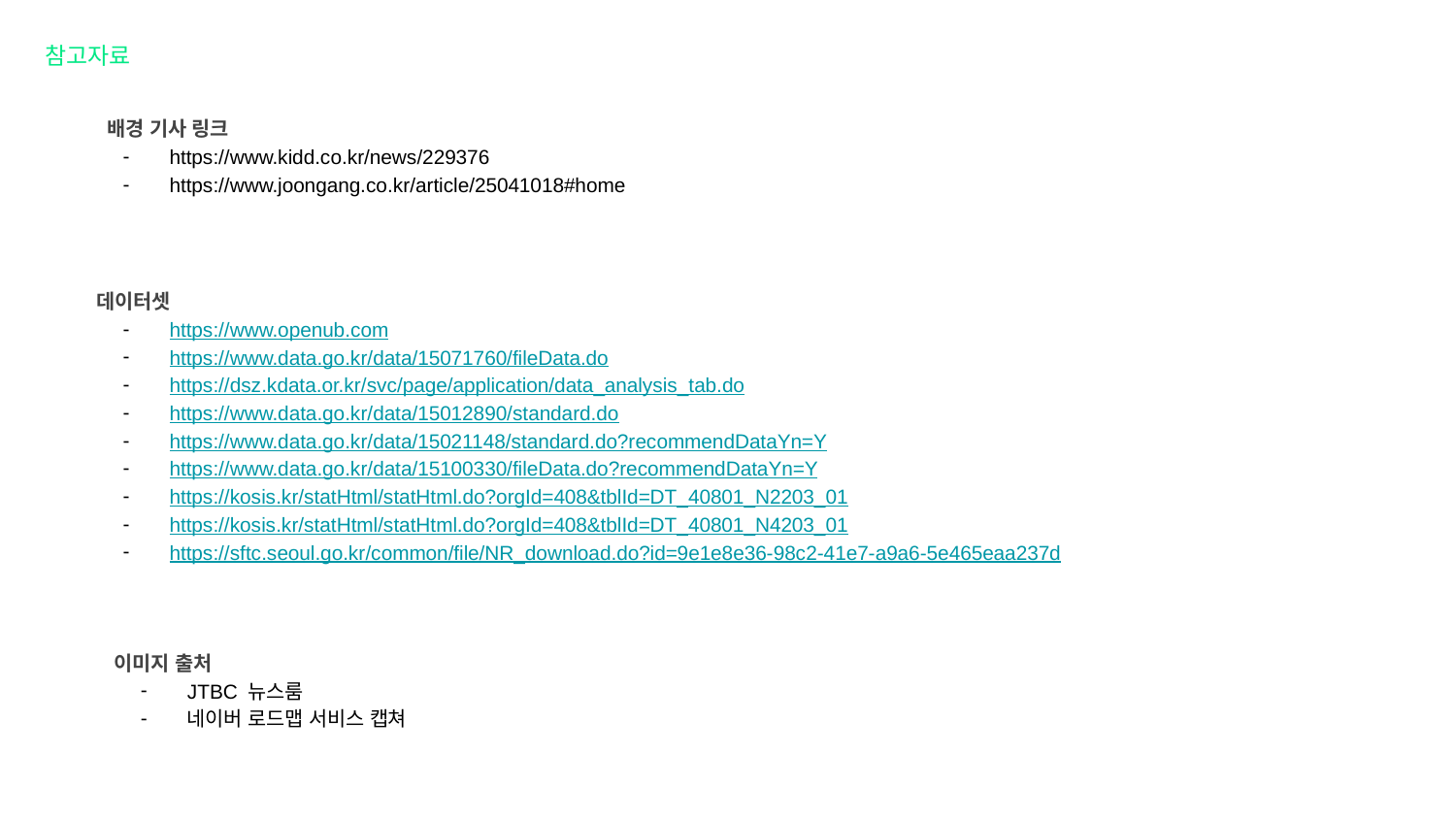

참고자료
 배경 기사 링크
https://www.kidd.co.kr/news/229376
https://www.joongang.co.kr/article/25041018#home

데이터셋
https://www.openub.com
https://www.data.go.kr/data/15071760/fileData.do
https://dsz.kdata.or.kr/svc/page/application/data_analysis_tab.do
https://www.data.go.kr/data/15012890/standard.do
https://www.data.go.kr/data/15021148/standard.do?recommendDataYn=Y
https://www.data.go.kr/data/15100330/fileData.do?recommendDataYn=Y
https://kosis.kr/statHtml/statHtml.do?orgId=408&tblId=DT_40801_N2203_01
https://kosis.kr/statHtml/statHtml.do?orgId=408&tblId=DT_40801_N4203_01
https://sftc.seoul.go.kr/common/file/NR_download.do?id=9e1e8e36-98c2-41e7-a9a6-5e465eaa237d
이미지 출처
JTBC 뉴스룸
네이버 로드맵 서비스 캡쳐